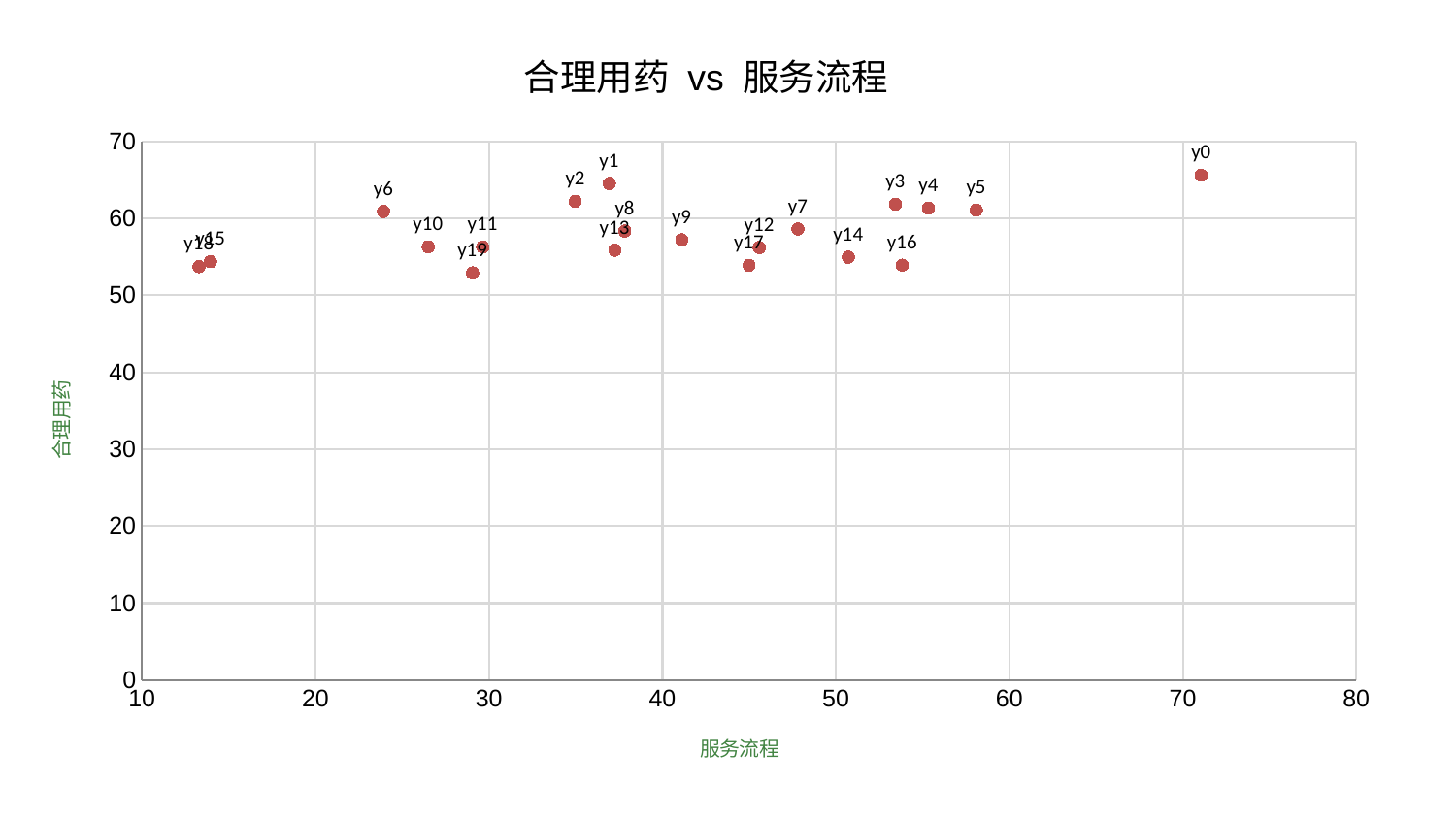

### Chart: 合理用药 vs 服务流程

| Category | 合理用药 |
|---|---|
251